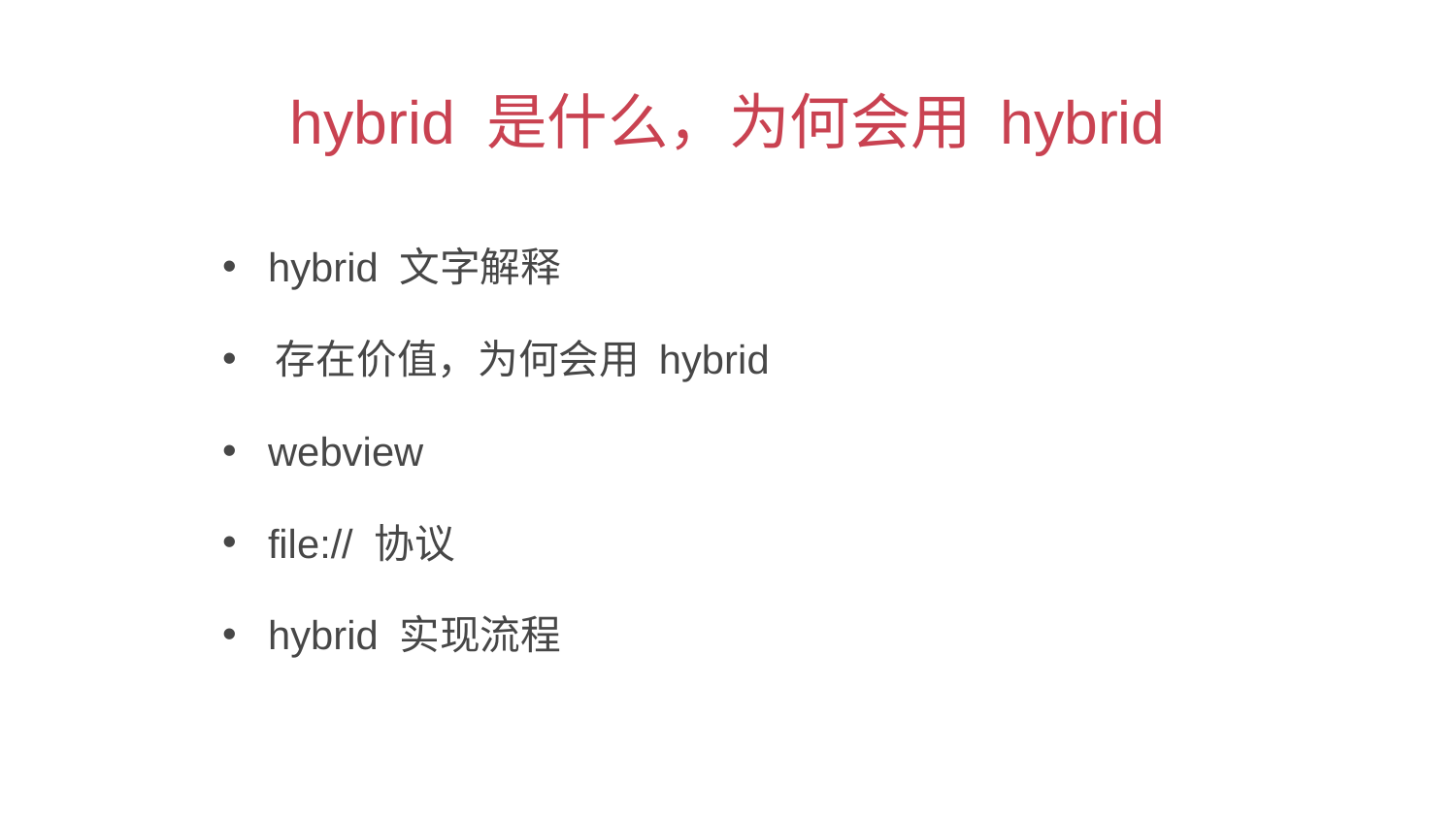

hybrid 是什么，为何会用 hybrid
 hybrid 文字解释
 存在价值，为何会用 hybrid
 webview
 file:// 协议
 hybrid 实现流程